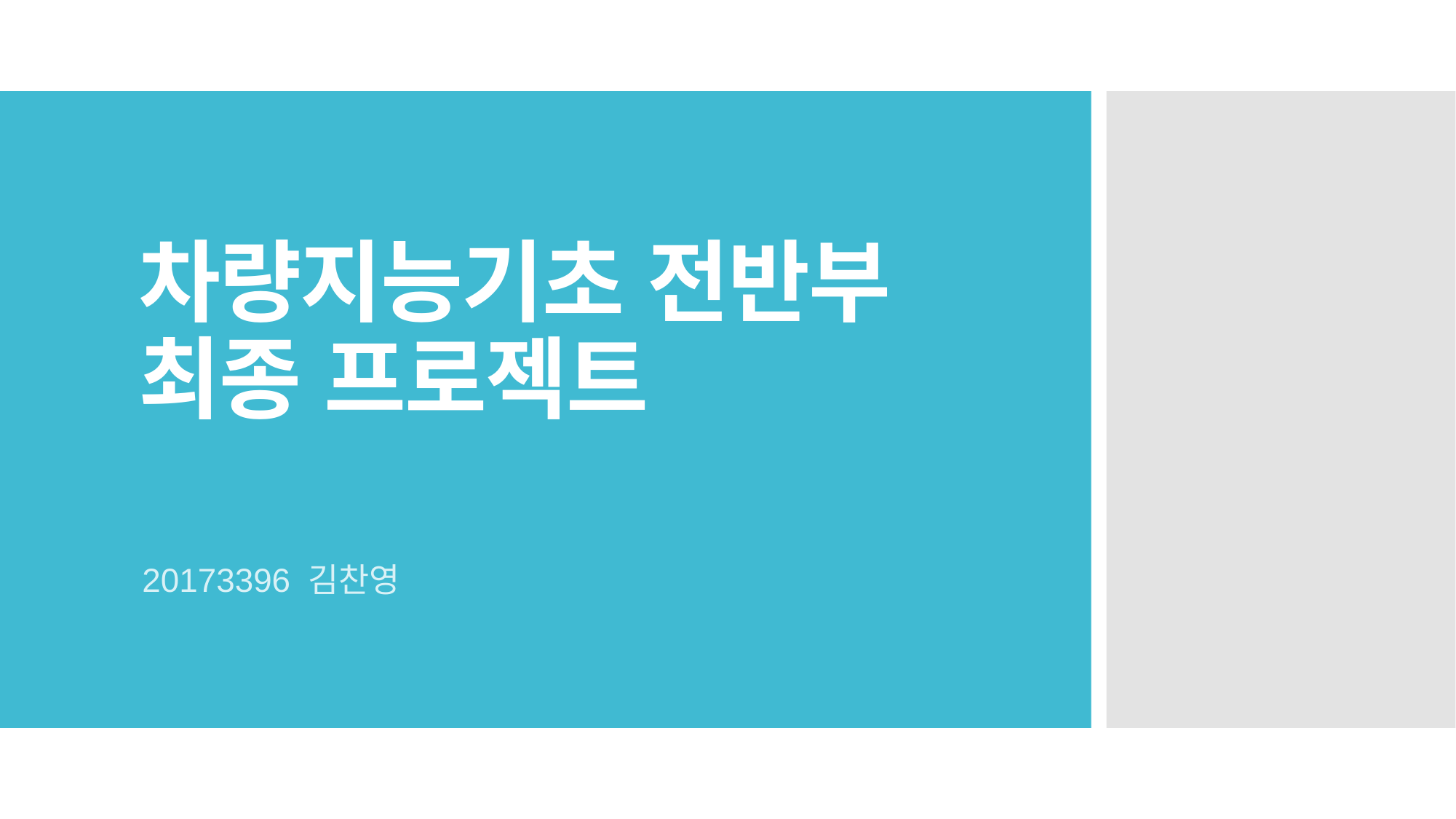

# 차량지능기초 전반부 최종 프로젝트
20173396 김찬영